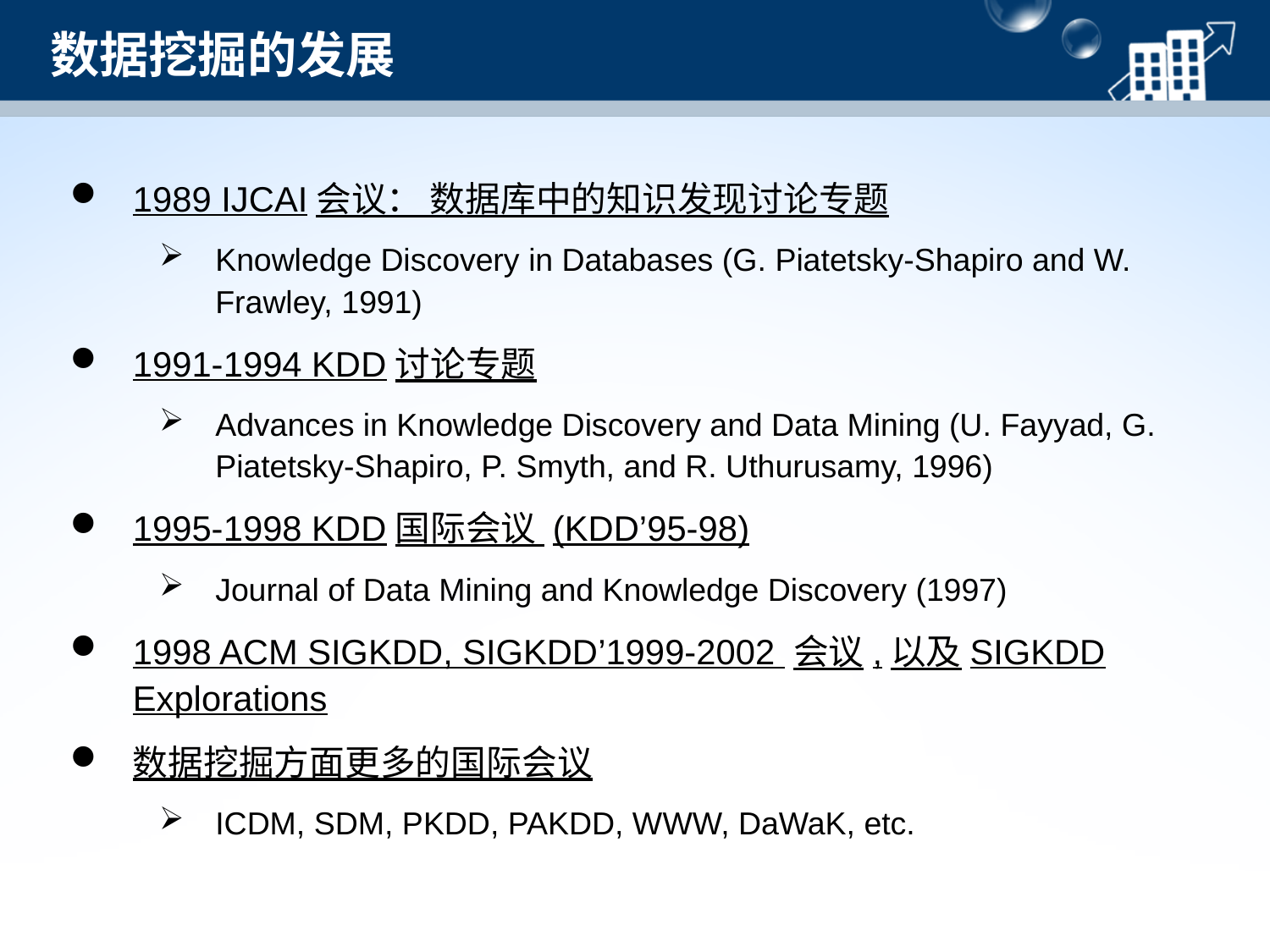

数据挖掘的发展
1989 IJCAI会议： 数据库中的知识发现讨论专题
Knowledge Discovery in Databases (G. Piatetsky-Shapiro and W. Frawley, 1991)
1991-1994 KDD讨论专题
Advances in Knowledge Discovery and Data Mining (U. Fayyad, G. Piatetsky-Shapiro, P. Smyth, and R. Uthurusamy, 1996)
1995-1998 KDD国际会议 (KDD’95-98)
Journal of Data Mining and Knowledge Discovery (1997)
1998 ACM SIGKDD, SIGKDD’1999-2002 会议,以及SIGKDD Explorations
数据挖掘方面更多的国际会议
ICDM, SDM, PKDD, PAKDD, WWW, DaWaK, etc.